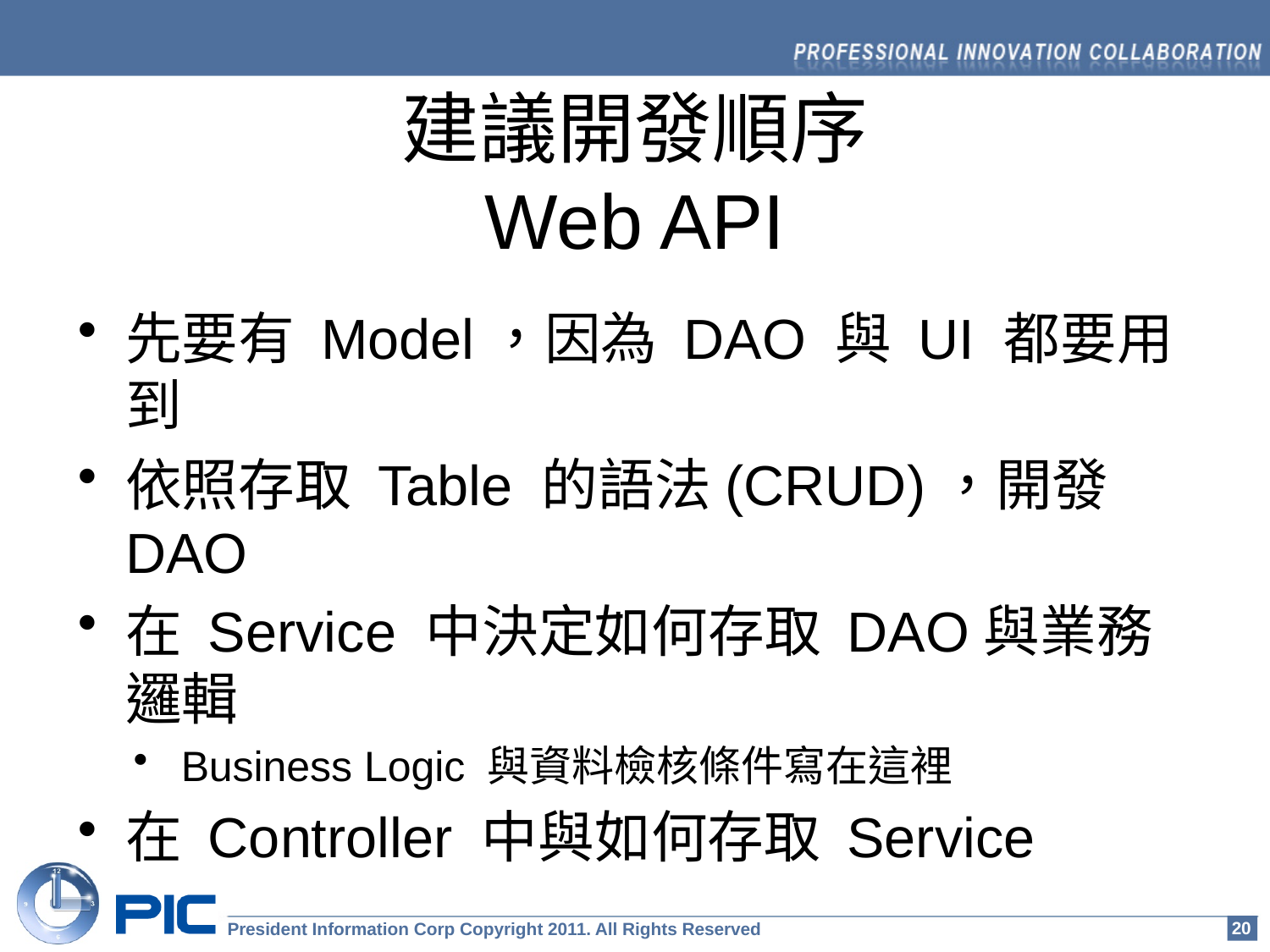

# 建議開發順序 Web API
先要有 Model，因為 DAO 與 UI 都要用到
依照存取 Table 的語法(CRUD)，開發DAO
在 Service 中決定如何存取 DAO與業務邏輯
Business Logic 與資料檢核條件寫在這裡
在 Controller 中與如何存取 Service